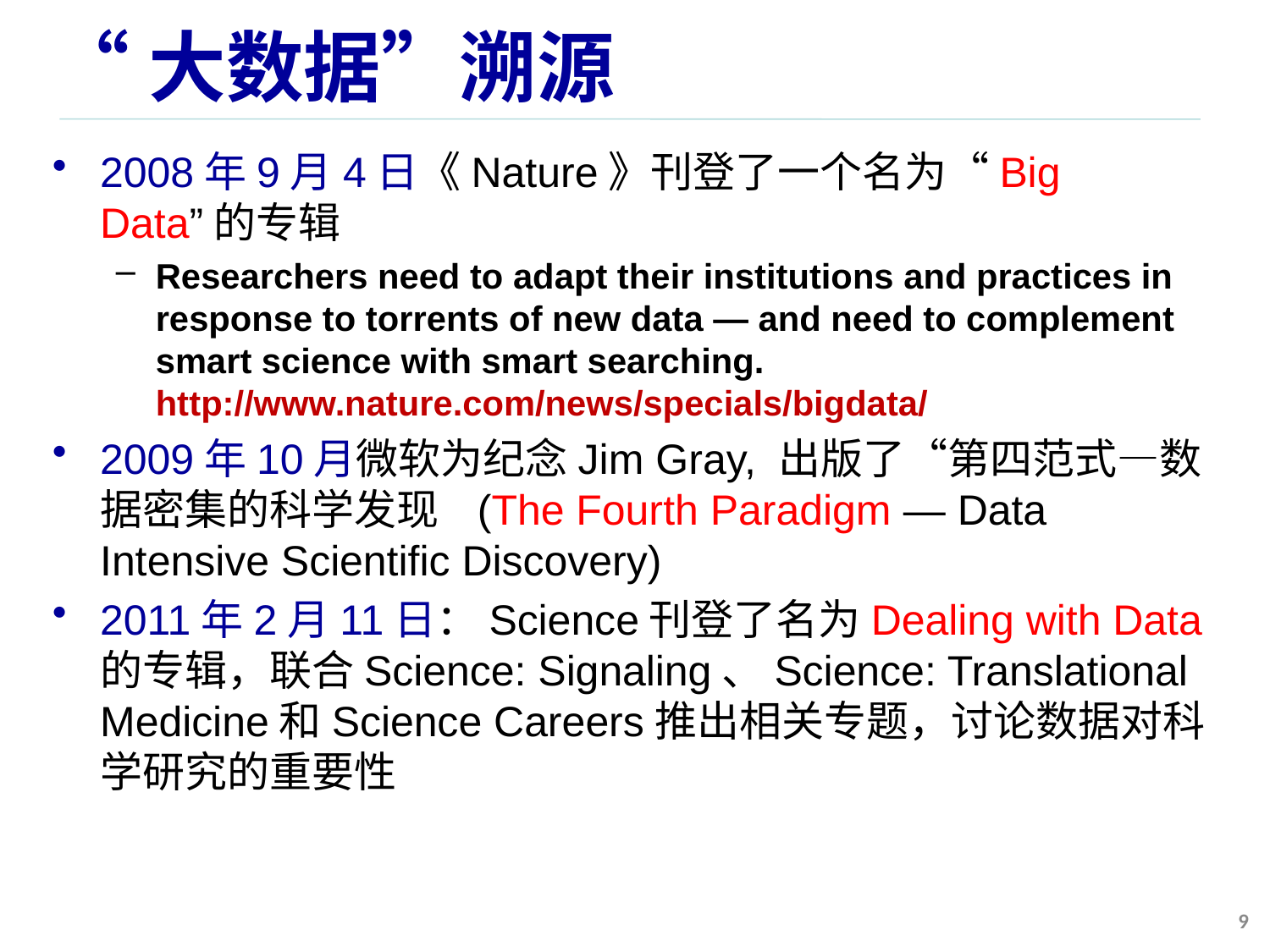

# “大数据”溯源
2008年9月4日《Nature》刊登了一个名为“Big Data”的专辑
Researchers need to adapt their institutions and practices in response to torrents of new data — and need to complement smart science with smart searching.  http://www.nature.com/news/specials/bigdata/
2009年10月微软为纪念Jim Gray, 出版了“第四范式—数据密集的科学发现   (The Fourth Paradigm — Data Intensive Scientific Discovery)
2011年2月11日：Science刊登了名为Dealing with Data的专辑，联合Science: Signaling、Science: Translational Medicine和Science Careers推出相关专题，讨论数据对科学研究的重要性

9